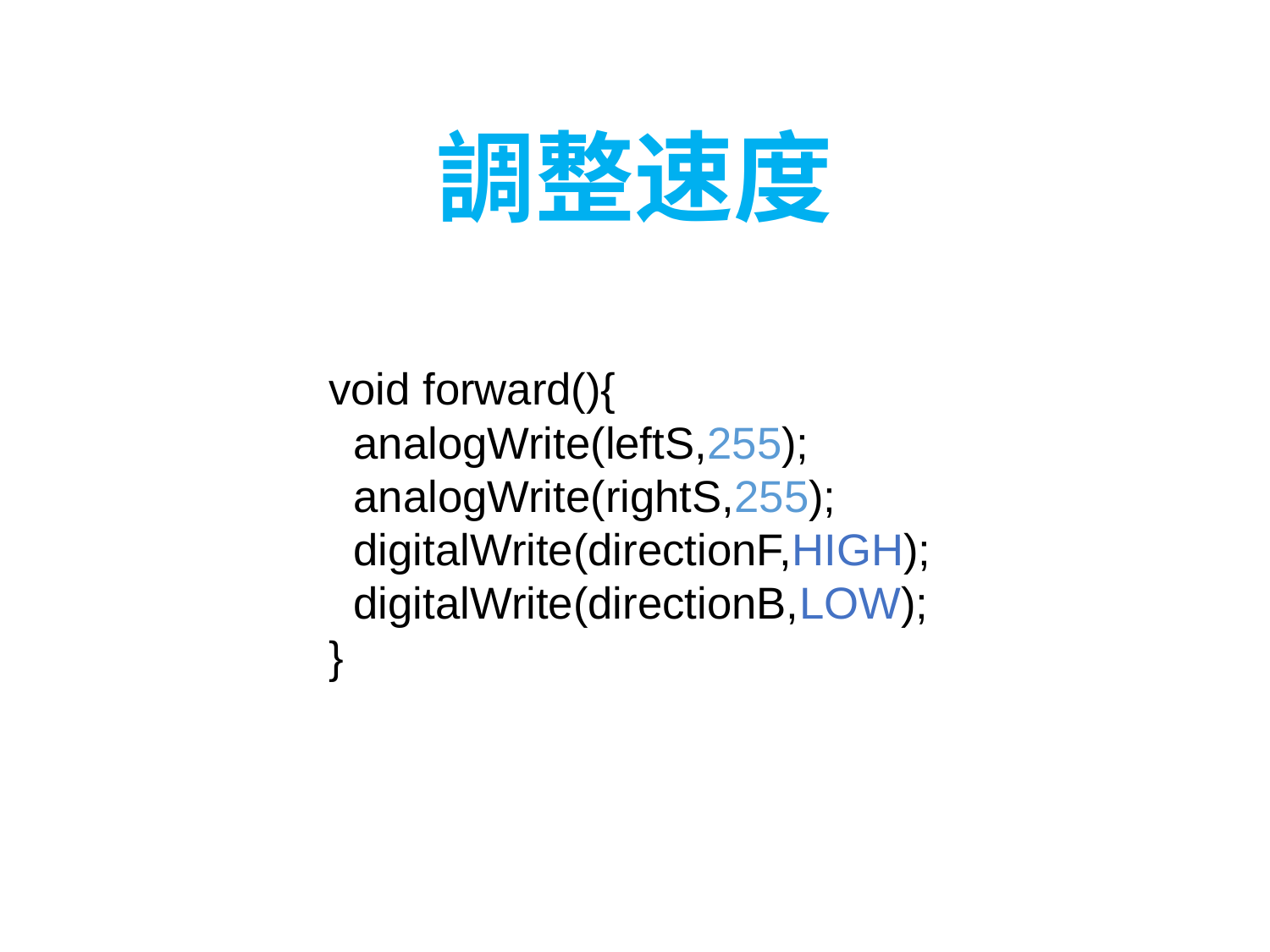

調整速度
void forward(){
  analogWrite(leftS,255);
  analogWrite(rightS,255);
  digitalWrite(directionF,HIGH);
  digitalWrite(directionB,LOW);
}